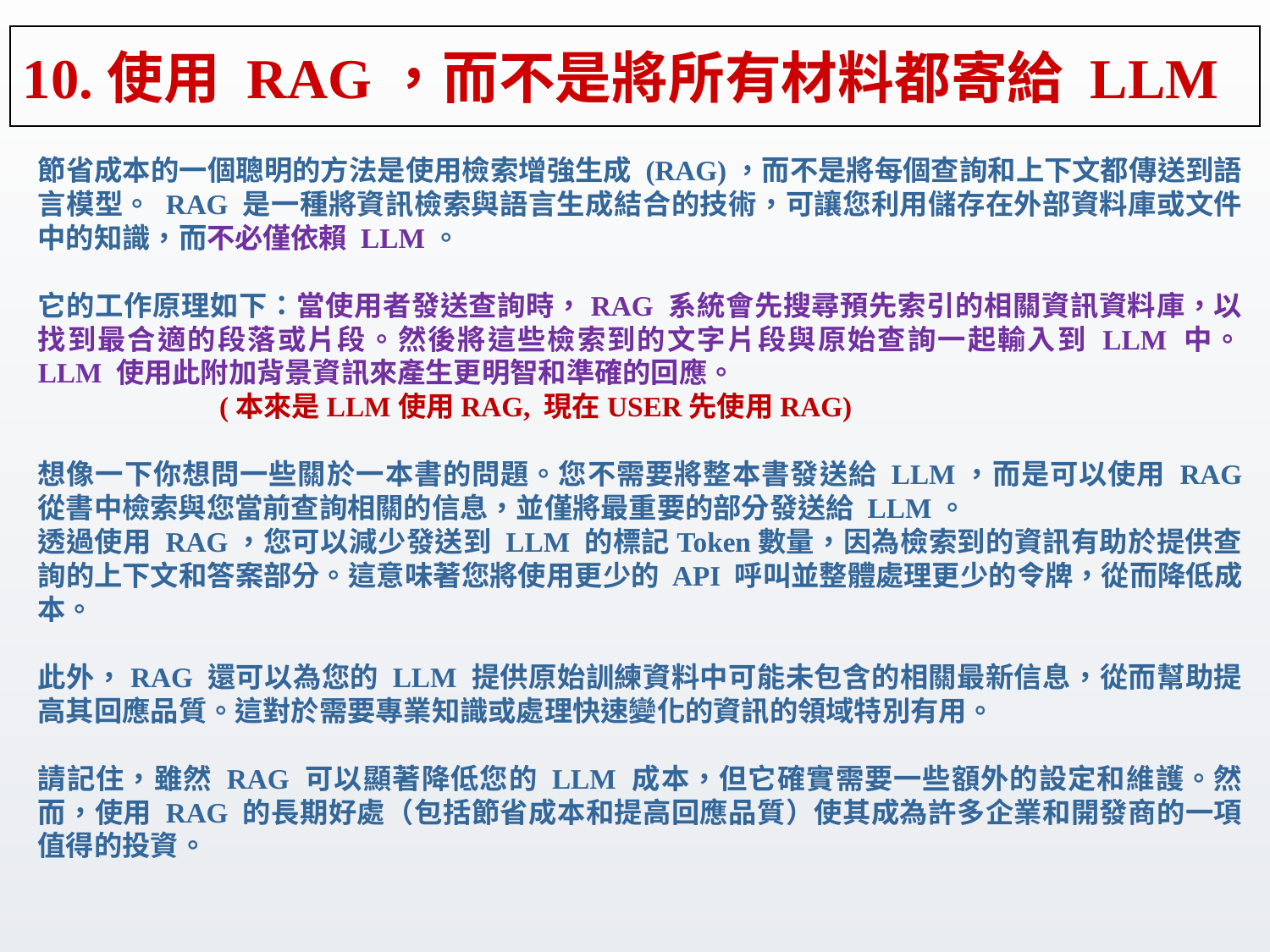

# 10.使用 RAG，而不是將所有材料都寄給 LLM
節省成本的一個聰明的方法是使用檢索增強生成 (RAG)，而不是將每個查詢和上下文都傳送到語言模型。 RAG 是一種將資訊檢索與語言生成結合的技術，可讓您利用儲存在外部資料庫或文件中的知識，而不必僅依賴 LLM。

它的工作原理如下：當使用者發送查詢時，RAG 系統會先搜尋預先索引的相關資訊資料庫，以找到最合適的段落或片段。然後將這些檢索到的文字片段與原始查詢一起輸入到 LLM 中。 LLM 使用此附加背景資訊來產生更明智和準確的回應。
                          (本來是LLM使用RAG, 現在USER先使用RAG)

想像一下你想問一些關於一本書的問題。您不需要將整本書發送給 LLM，而是可以使用 RAG 從書中檢索與您當前查詢相關的信息，並僅將最重要的部分發送給 LLM。
透過使用 RAG，您可以減少發送到 LLM 的標記Token數量，因為檢索到的資訊有助於提供查詢的上下文和答案部分。這意味著您將使用更少的 API 呼叫並整體處理更少的令牌，從而降低成本。

此外，RAG 還可以為您的 LLM 提供原始訓練資料中可能未包含的相關最新信息，從而幫助提高其回應品質。這對於需要專業知識或處理快速變化的資訊的領域特別有用。

請記住，雖然 RAG 可以顯著降低您的 LLM 成本，但它確實需要一些額外的設定和維護。然而，使用 RAG 的長期好處（包括節省成本和提高回應品質）使其成為許多企業和開發商的一項值得的投資。